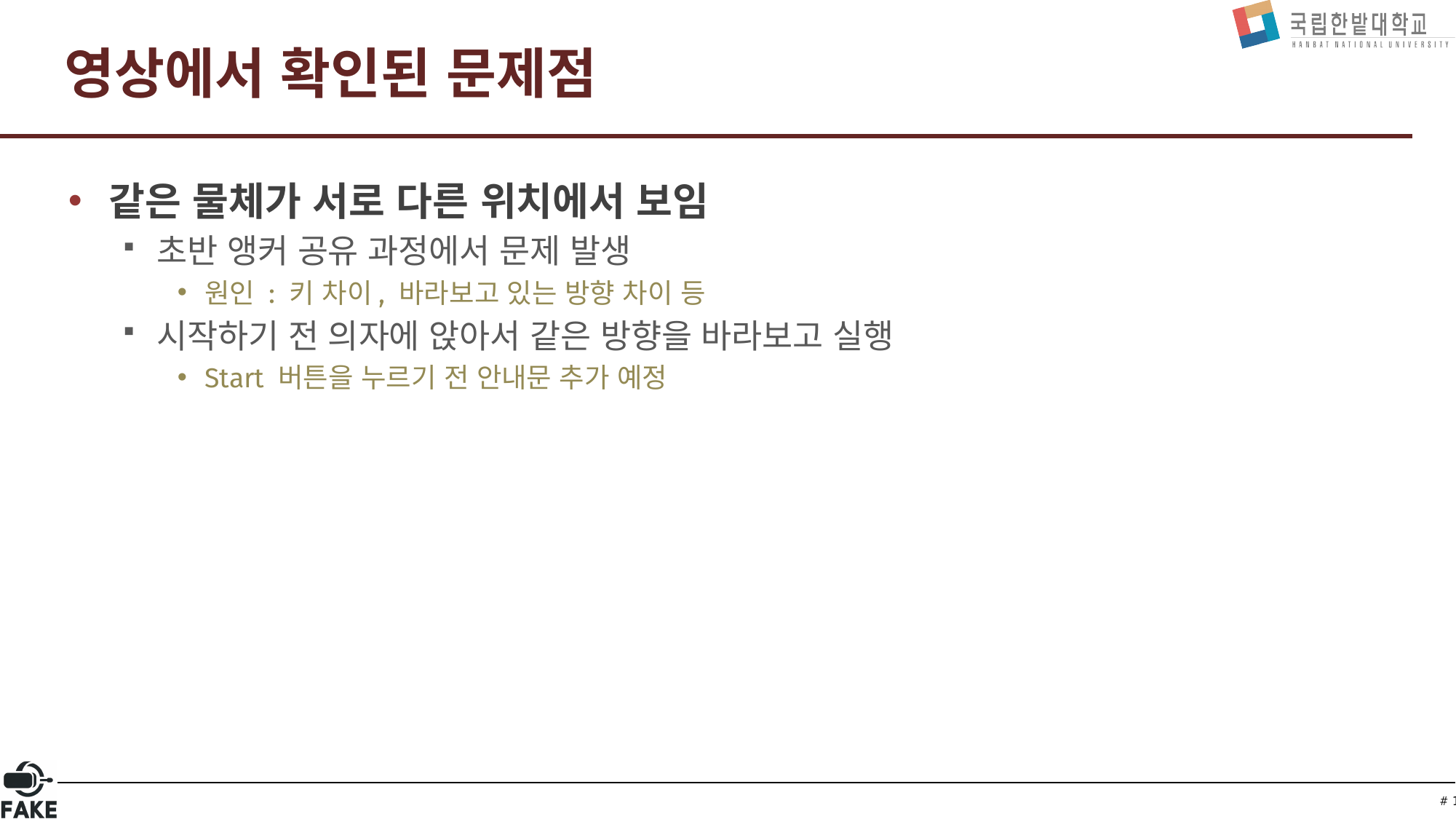

# 영상에서 확인된 문제점
같은 물체가 서로 다른 위치에서 보임
초반 앵커 공유 과정에서 문제 발생
원인 : 키 차이, 바라보고 있는 방향 차이 등
시작하기 전 의자에 앉아서 같은 방향을 바라보고 실행
Start 버튼을 누르기 전 안내문 추가 예정